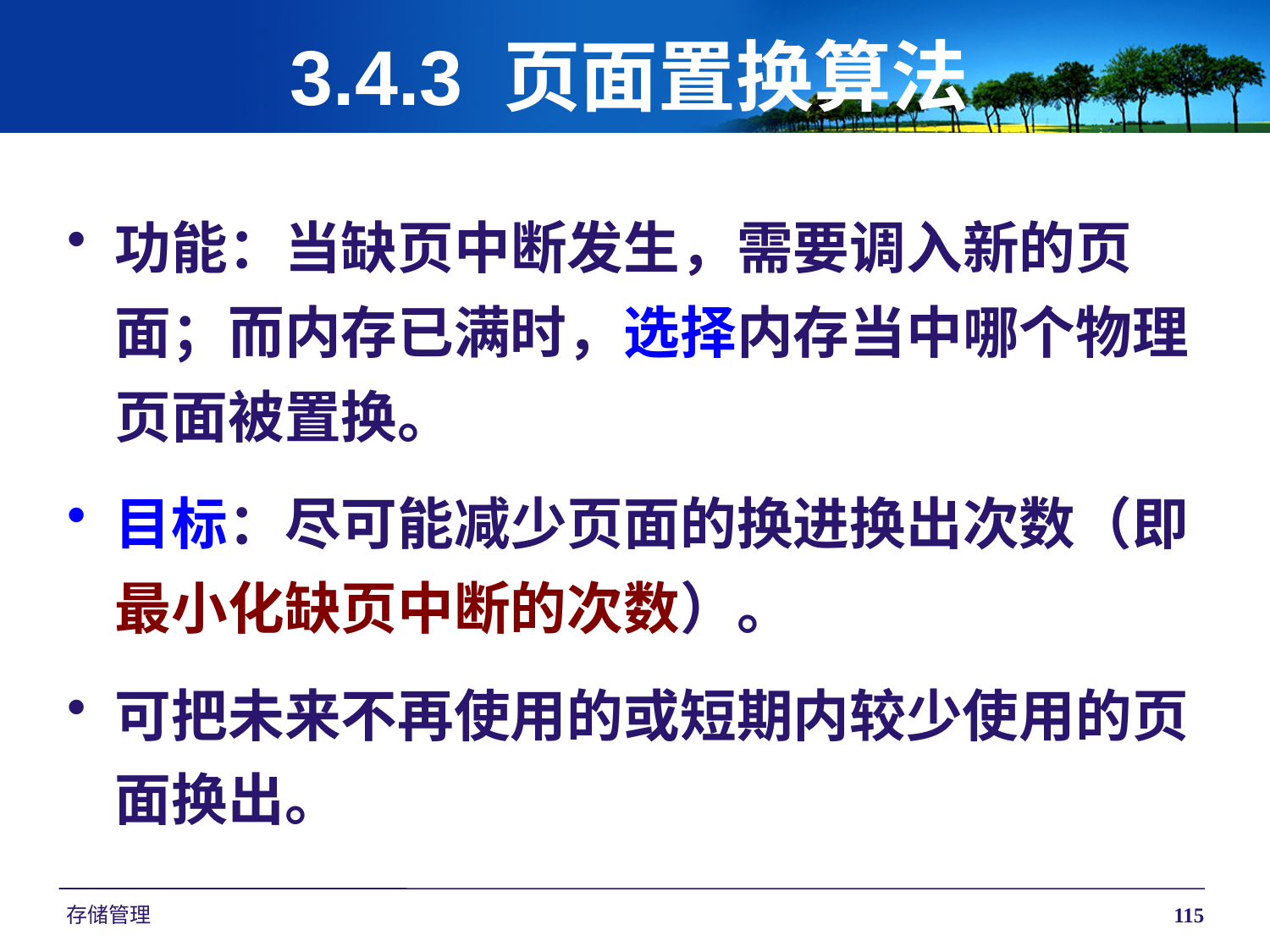

# 3.4.3 页面置换算法
功能：当缺页中断发生，需要调入新的页面；而内存已满时，选择内存当中哪个物理页面被置换。
目标：尽可能减少页面的换进换出次数（即最小化缺页中断的次数）。
可把未来不再使用的或短期内较少使用的页面换出。
存储管理
115